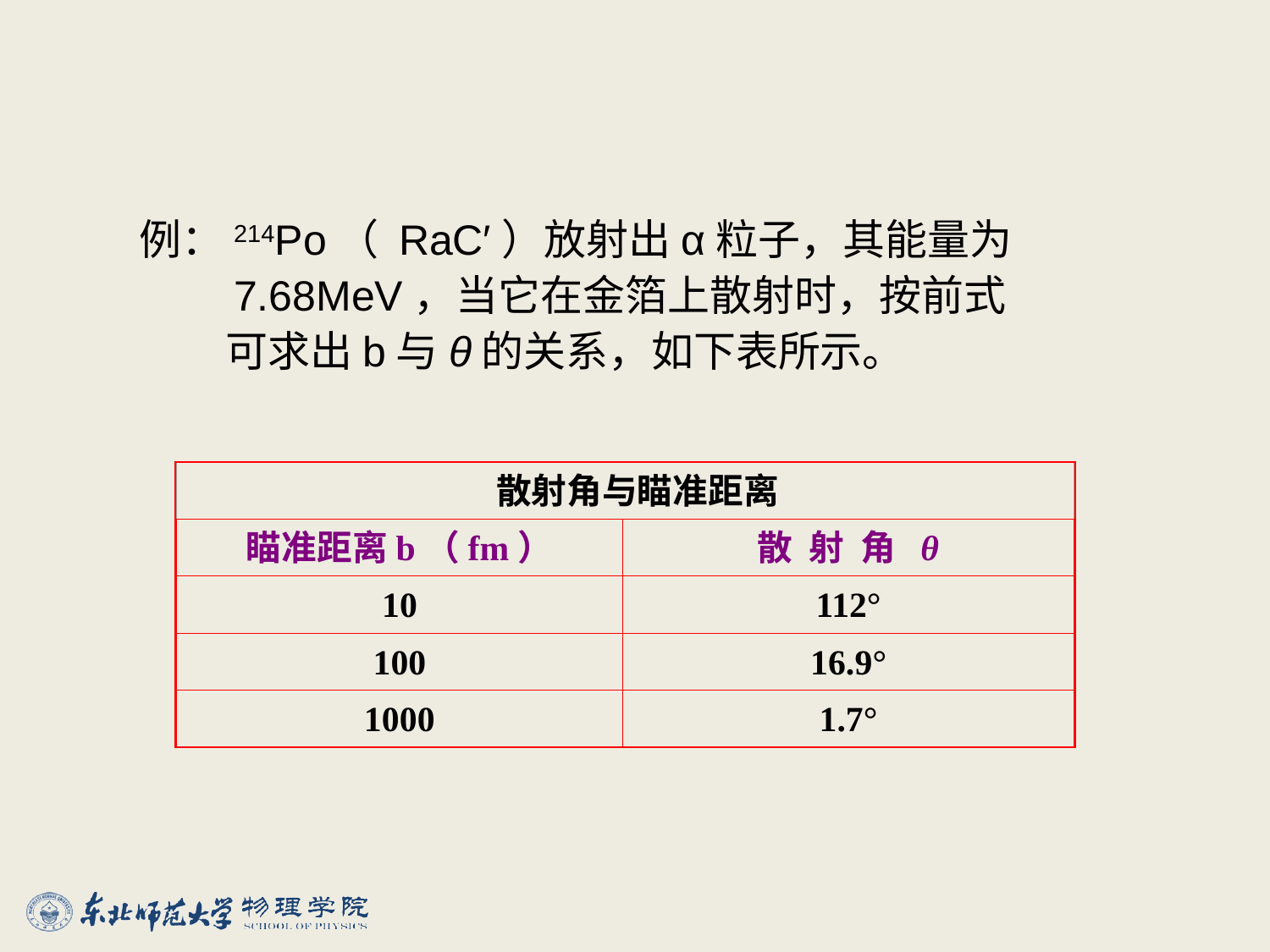

例：214Po（ RaC′）放射出α粒子，其能量为
        7.68MeV，当它在金箔上散射时，按前式
        可求出b与θ的关系，如下表所示。

  散射角与瞄准距离

瞄准距离b（fm）

散  射  角  θ

10

112°

100

16.9°

1000

1.7°